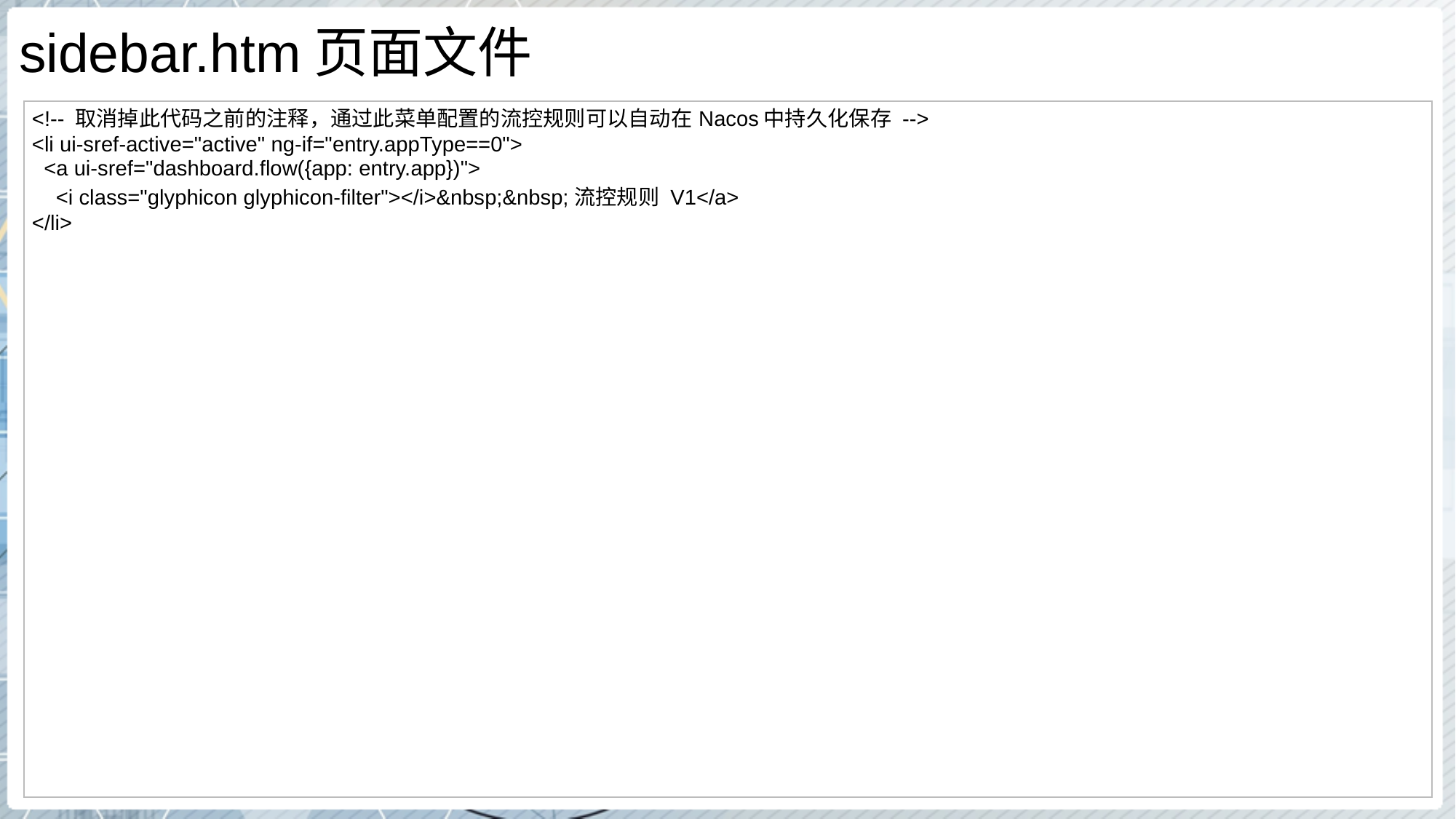

# sidebar.htm页面文件
| <!-- 取消掉此代码之前的注释，通过此菜单配置的流控规则可以自动在Nacos中持久化保存 --> <li ui-sref-active="active" ng-if="entry.appType==0"> <a ui-sref="dashboard.flow({app: entry.app})"> <i class="glyphicon glyphicon-filter"></i>&nbsp;&nbsp;流控规则 V1</a> </li> |
| --- |